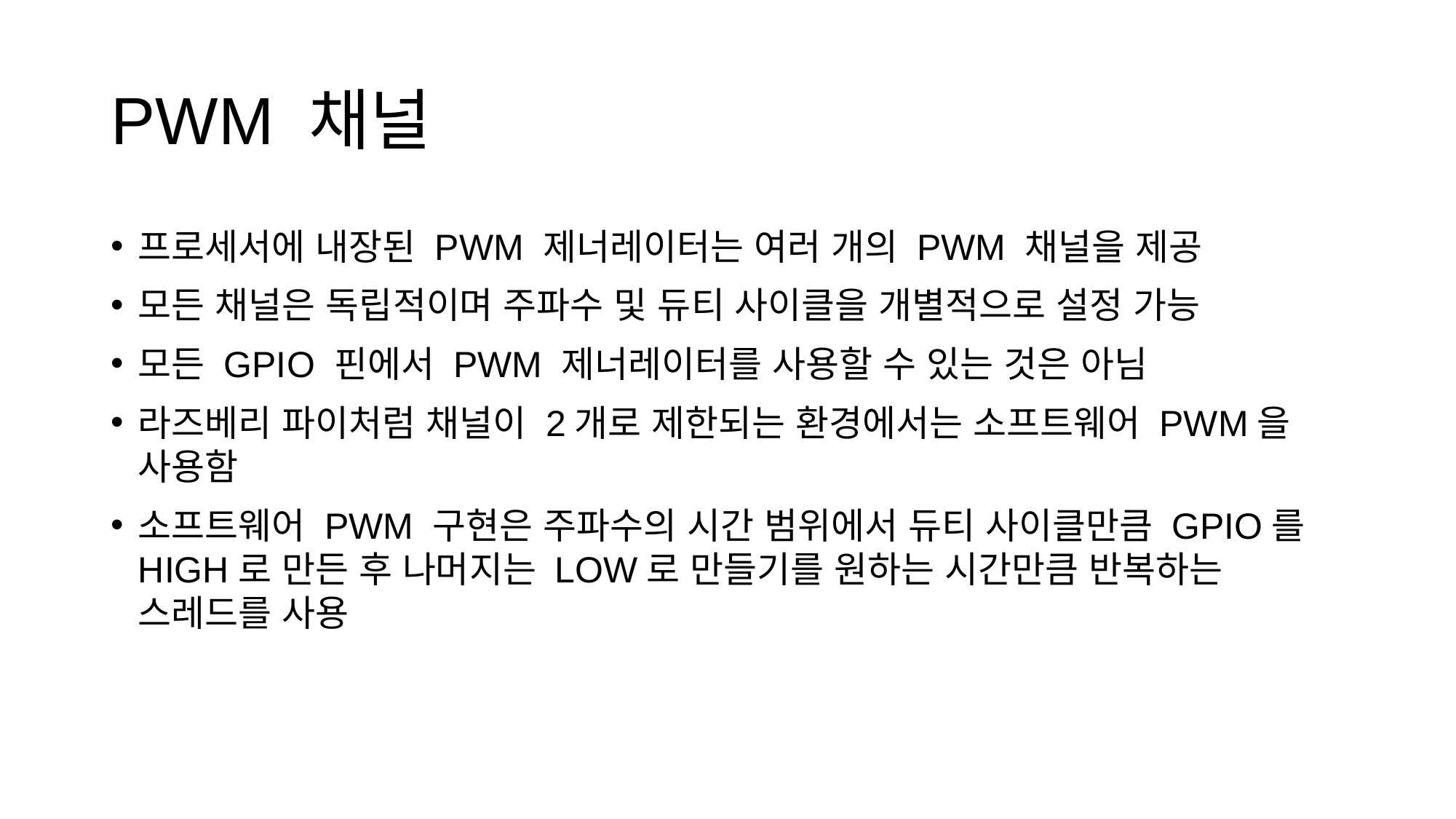

# PWM 채널
프로세서에 내장된 PWM 제너레이터는 여러 개의 PWM 채널을 제공
모든 채널은 독립적이며 주파수 및 듀티 사이클을 개별적으로 설정 가능
모든 GPIO 핀에서 PWM 제너레이터를 사용할 수 있는 것은 아님
라즈베리 파이처럼 채널이 2개로 제한되는 환경에서는 소프트웨어 PWM을 사용함
소프트웨어 PWM 구현은 주파수의 시간 범위에서 듀티 사이클만큼 GPIO를 HIGH로 만든 후 나머지는 LOW로 만들기를 원하는 시간만큼 반복하는 스레드를 사용